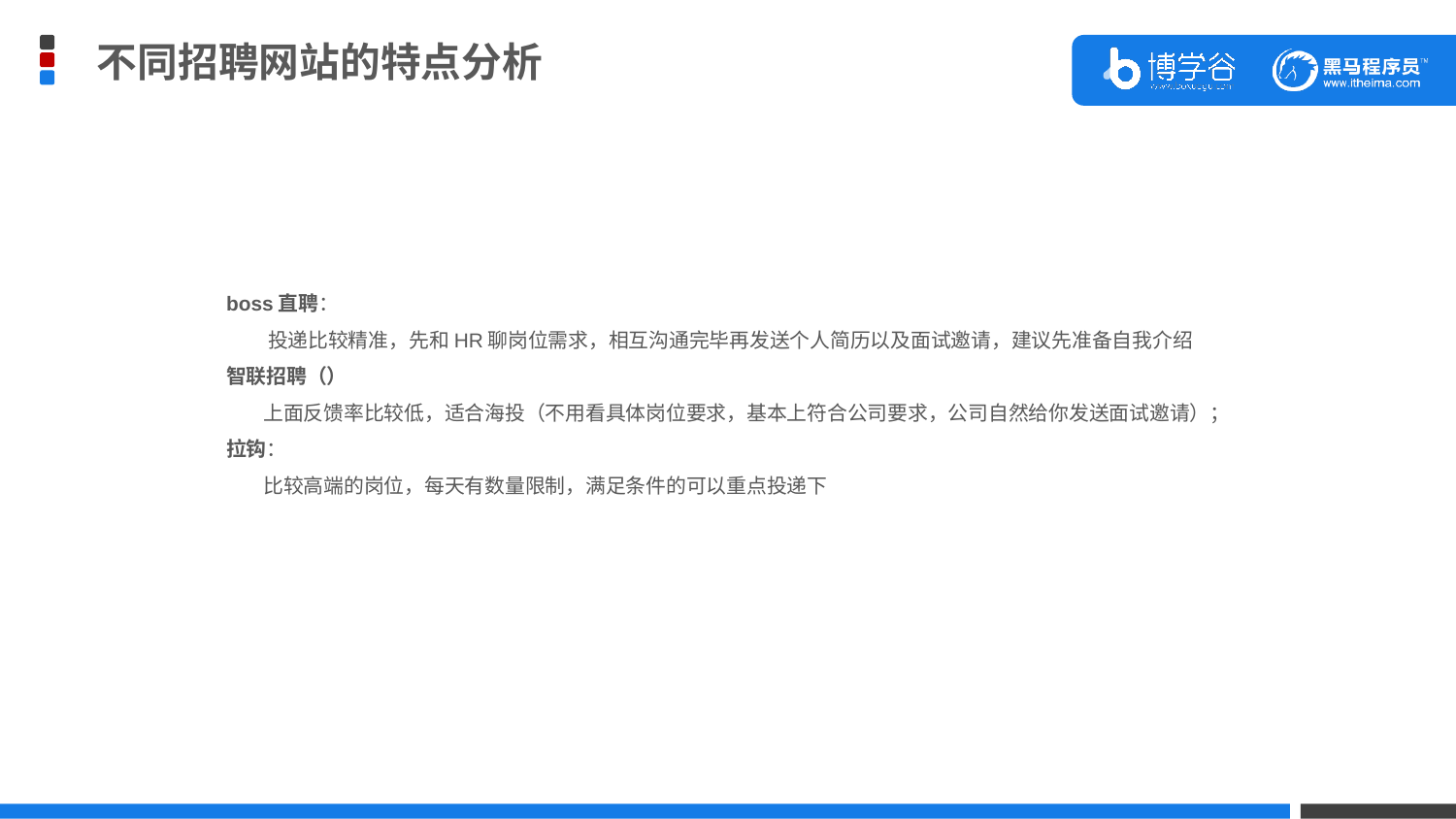

不同招聘网站的特点分析
boss直聘：
        投递比较精准，先和HR聊岗位需求，相互沟通完毕再发送个人简历以及面试邀请，建议先准备自我介绍
智联招聘（）
       上面反馈率比较低，适合海投（不用看具体岗位要求，基本上符合公司要求，公司自然给你发送面试邀请）；
拉钩：
       比较高端的岗位，每天有数量限制，满足条件的可以重点投递下